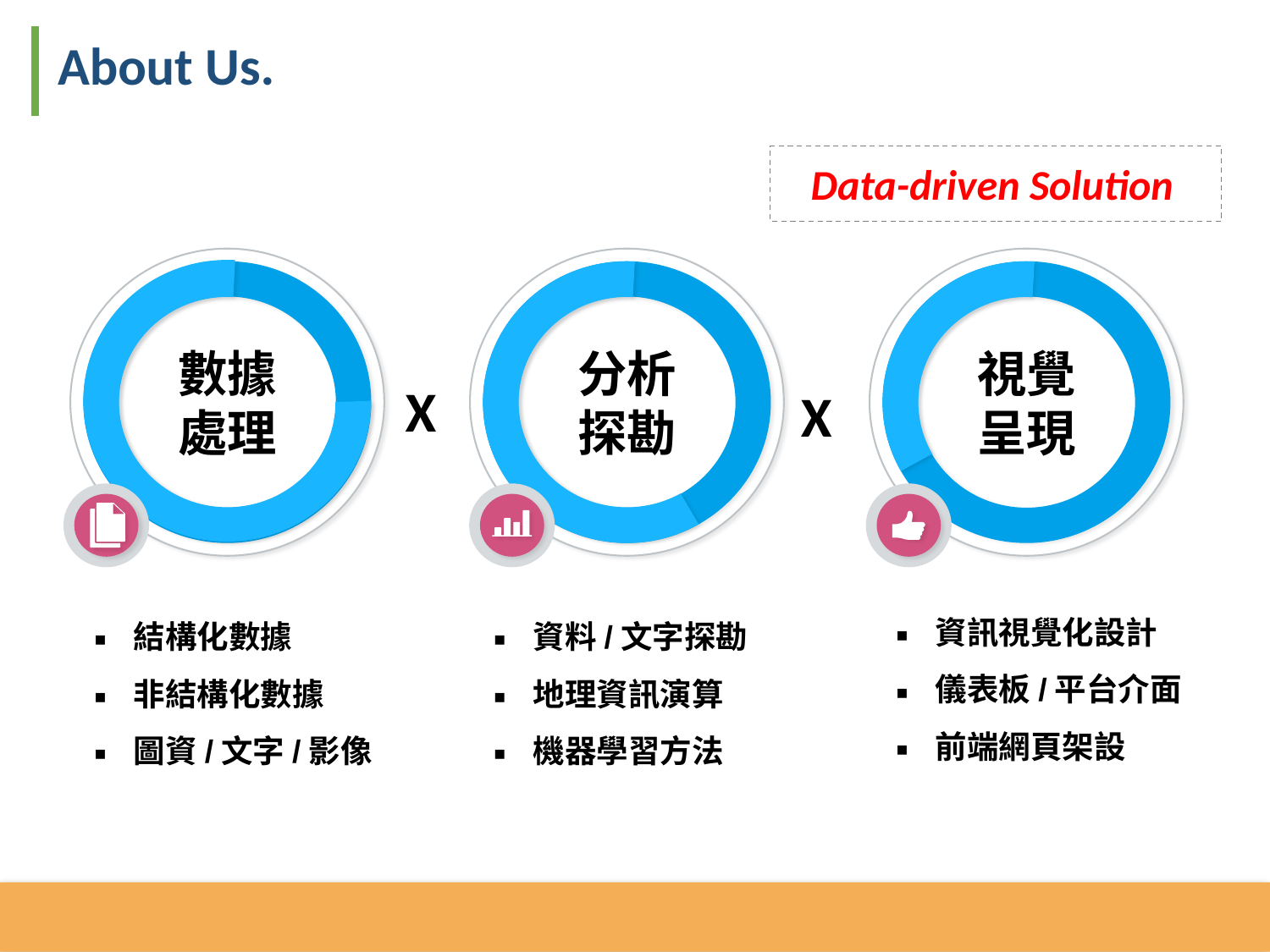

About Us.

 Data-driven Solution

數據
處理

分析
探勘

視覺
呈現

X
X

資訊視覺化設計
儀表板/平台介面
前端網頁架設

結構化數據
非結構化數據
圖資/文字/影像

資料/文字探勘
地理資訊演算
機器學習方法